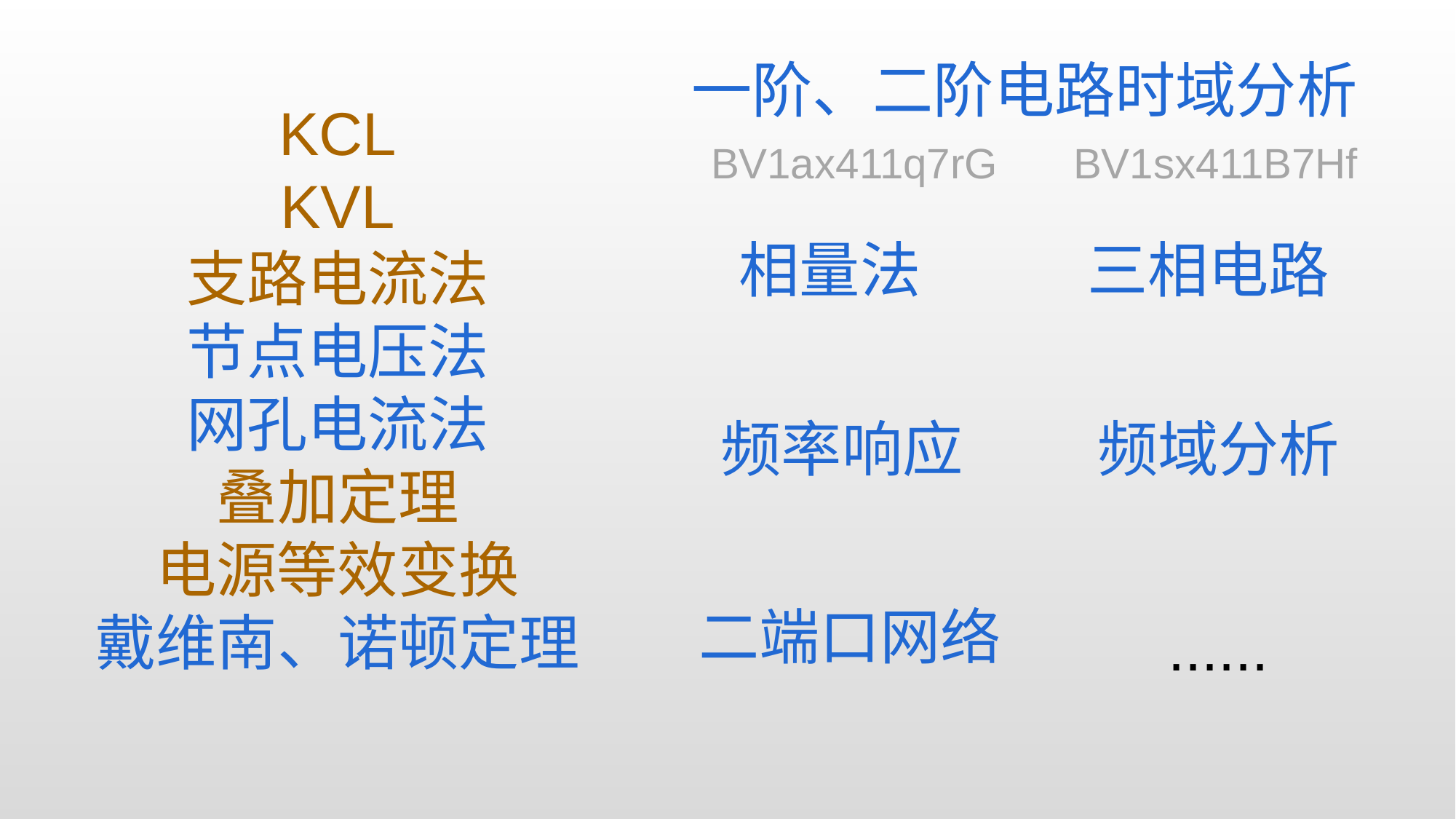

一阶、二阶电路时域分析
KCL
KVL
支路电流法
节点电压法
网孔电流法
叠加定理
电源等效变换
戴维南、诺顿定理
BV1ax411q7rG
BV1sx411B7Hf
相量法
三相电路
频率响应
频域分析
二端口网络
......